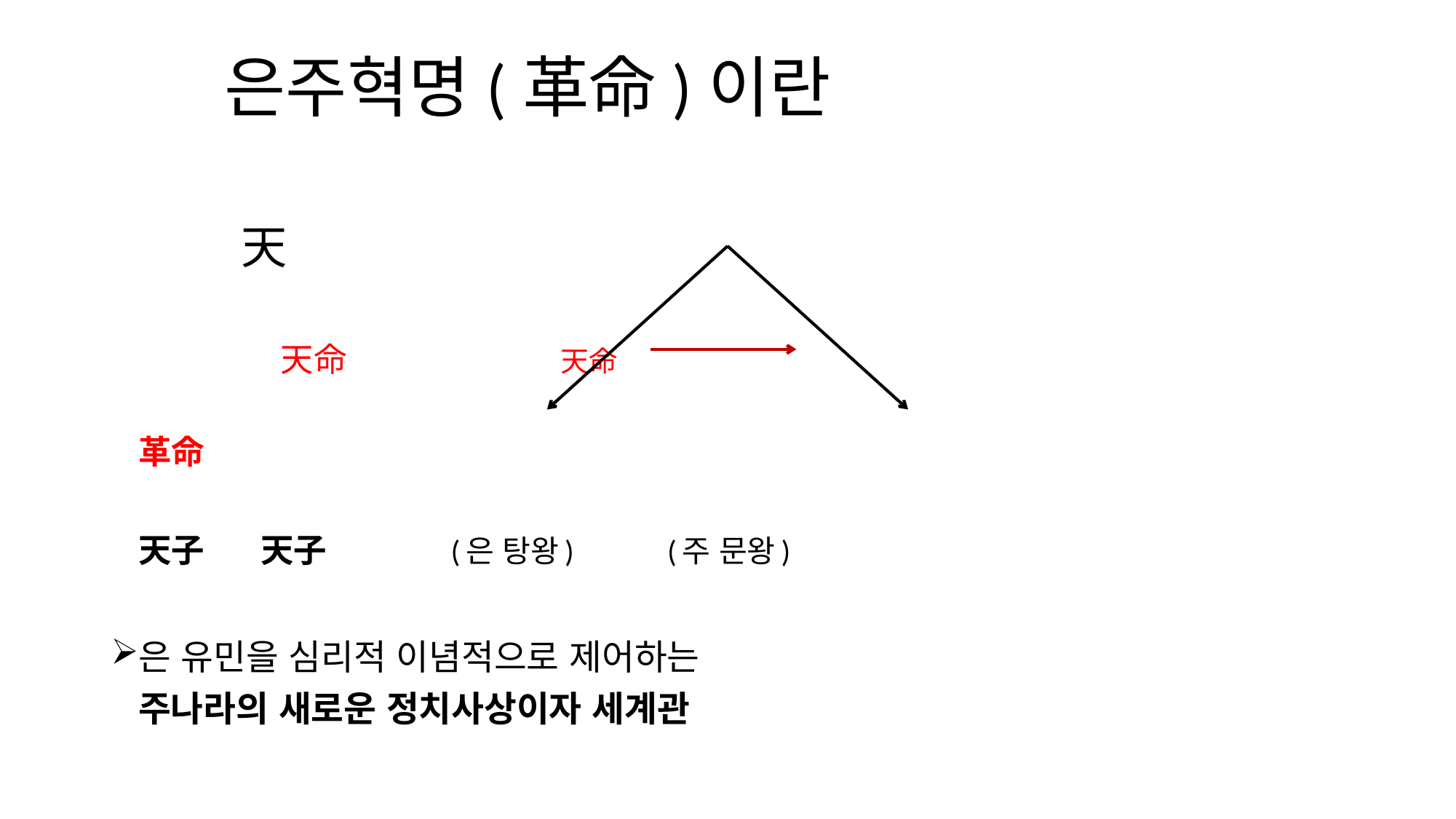

# 은주혁명(革命)이란
		 			 天

		      	      天命                         天命

					革命

			天子				    天子		      (은 탕왕)				  (주 문왕)

은 유민을 심리적 이념적으로 제어하는
	주나라의 새로운 정치사상이자 세계관